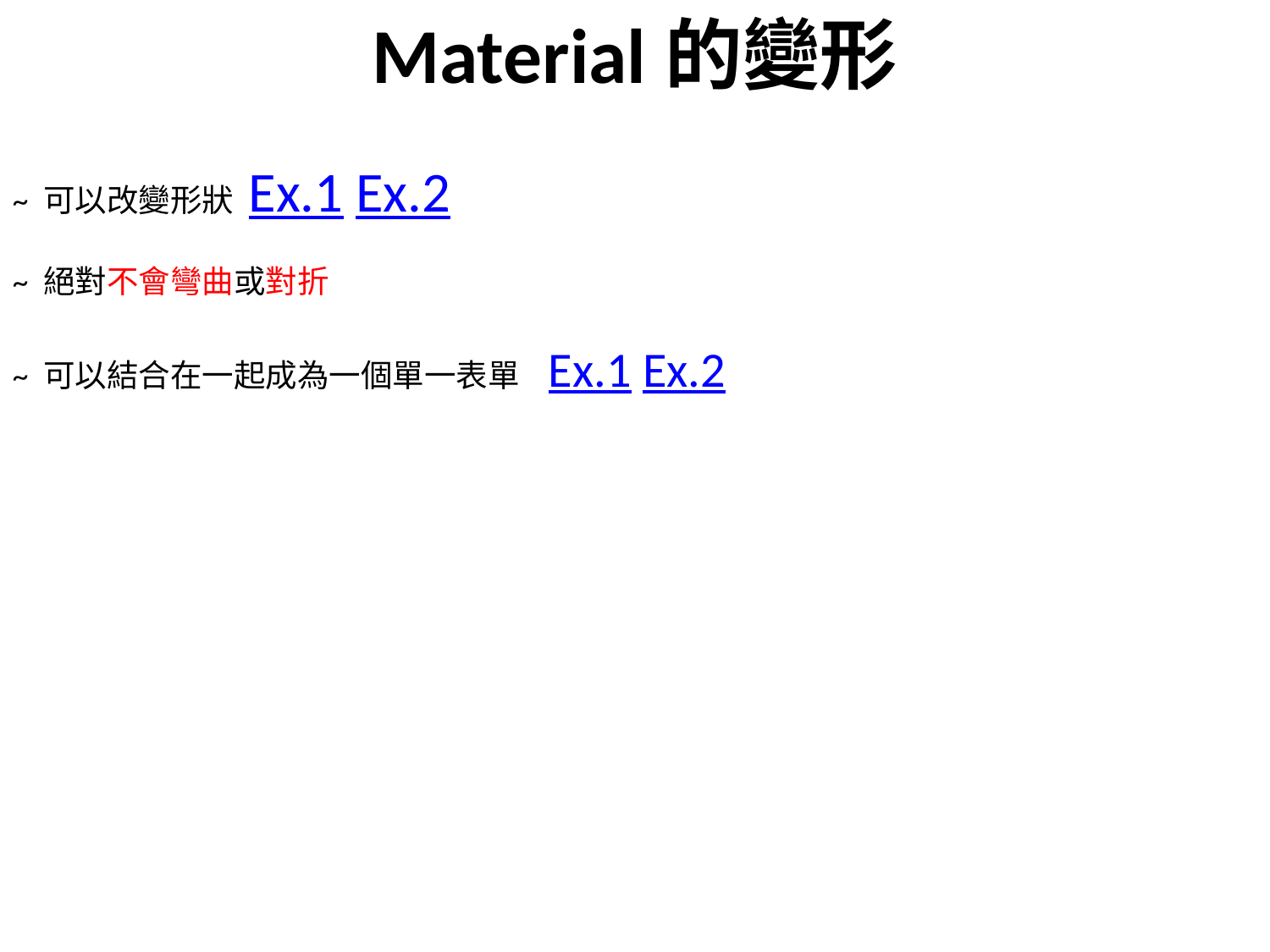

# Material的變形
~ 可以改變形狀 Ex.1 Ex.2

~ 絕對不會彎曲或對折

~ 可以結合在一起成為一個單一表單   Ex.1 Ex.2